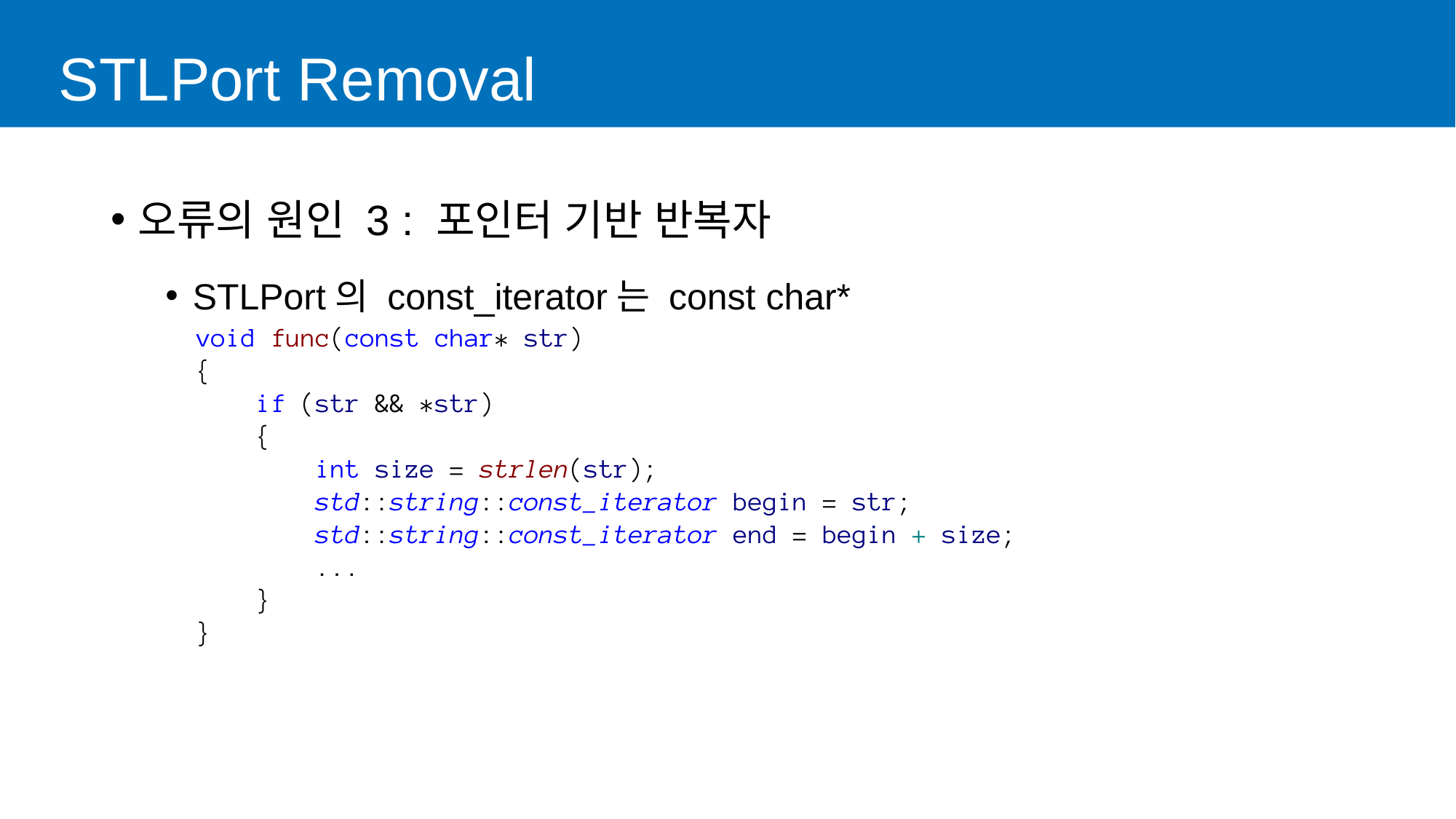

# STLPort Removal
오류의 원인 3 : 포인터 기반 반복자
STLPort의 const_iterator는 const char*
void func(const char* str)
{
    if (str && *str)
    {
        int size = strlen(str);
        std::string::const_iterator begin = str;
        std::string::const_iterator end = begin + size;
        ...
    }
}